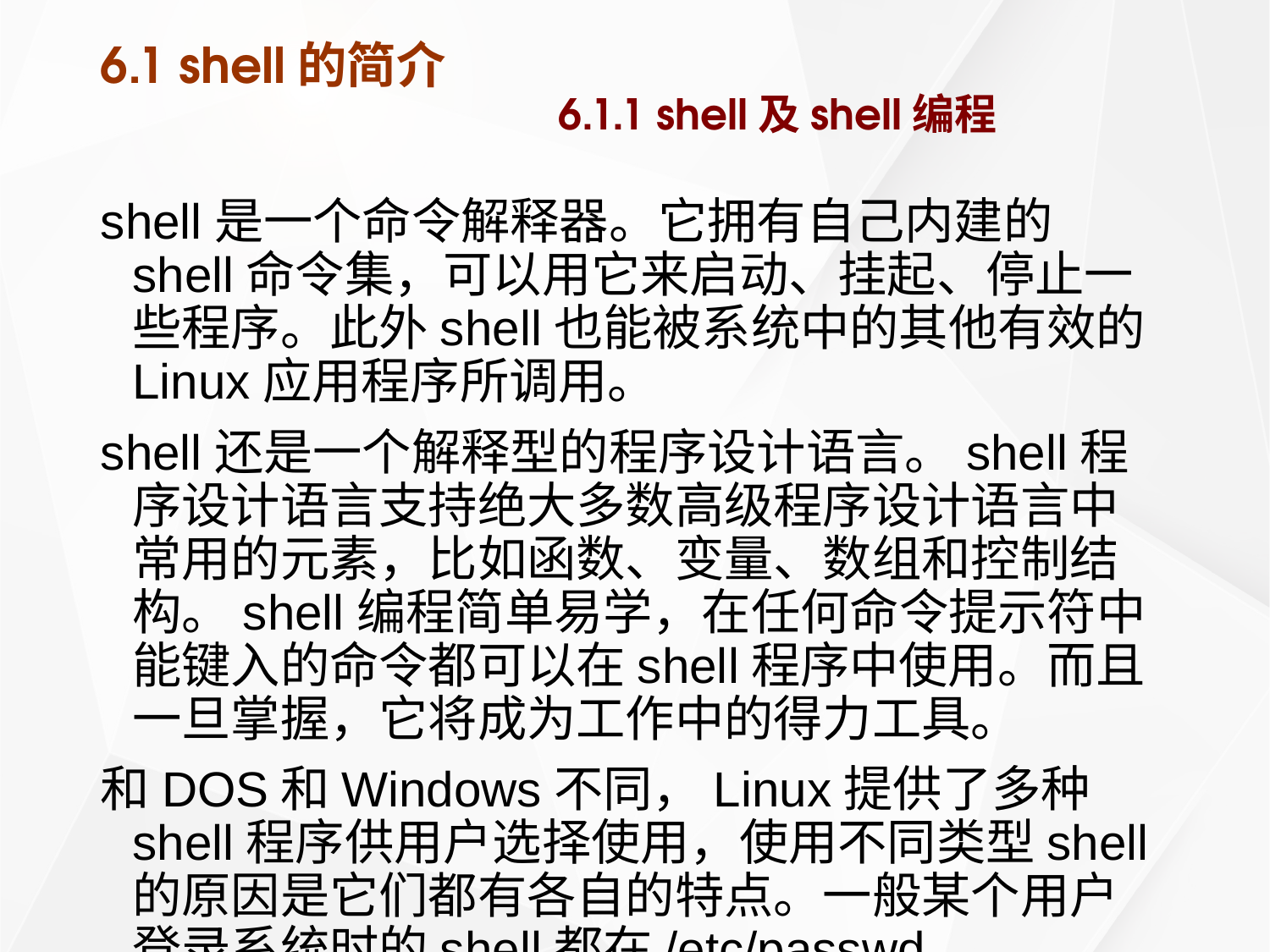

# 6.1 shell的简介 6.1.1 shell及shell编程
shell是一个命令解释器。它拥有自己内建的shell命令集，可以用它来启动、挂起、停止一些程序。此外shell也能被系统中的其他有效的Linux应用程序所调用。
shell还是一个解释型的程序设计语言。shell程序设计语言支持绝大多数高级程序设计语言中常用的元素，比如函数、变量、数组和控制结构。shell编程简单易学，在任何命令提示符中能键入的命令都可以在shell程序中使用。而且一旦掌握，它将成为工作中的得力工具。
和DOS和Windows不同，Linux提供了多种shell程序供用户选择使用，使用不同类型shell的原因是它们都有各自的特点。一般某个用户登录系统时的shell都在/etc/passwd